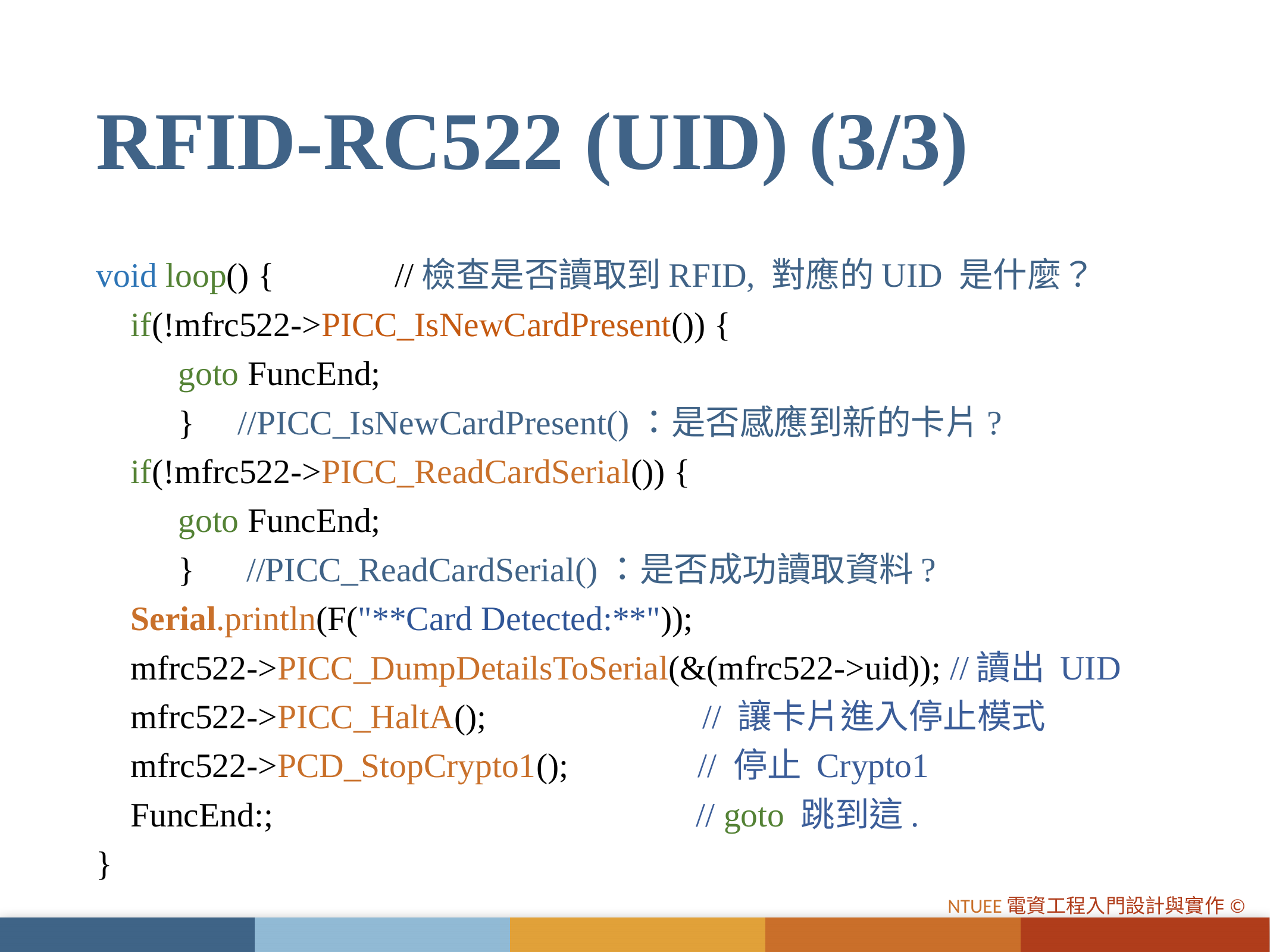

# RFID-RC522 (UID) (3/3)
void loop() {              //檢查是否讀取到RFID, 對應的UID 是什麼？
    if(!mfrc522->PICC_IsNewCardPresent()) {
	goto FuncEnd;
	}     //PICC_IsNewCardPresent()：是否感應到新的卡片?
    if(!mfrc522->PICC_ReadCardSerial()) {
	goto FuncEnd;
	}      //PICC_ReadCardSerial()：是否成功讀取資料?
    Serial.println(F("**Card Detected:**"));
    mfrc522->PICC_DumpDetailsToSerial(&(mfrc522->uid)); //讀出 UID
    mfrc522->PICC_HaltA();                         // 讓卡片進入停止模式
    mfrc522->PCD_StopCrypto1();               // 停止 Crypto1
    FuncEnd:;                                                 // goto 跳到這.
}